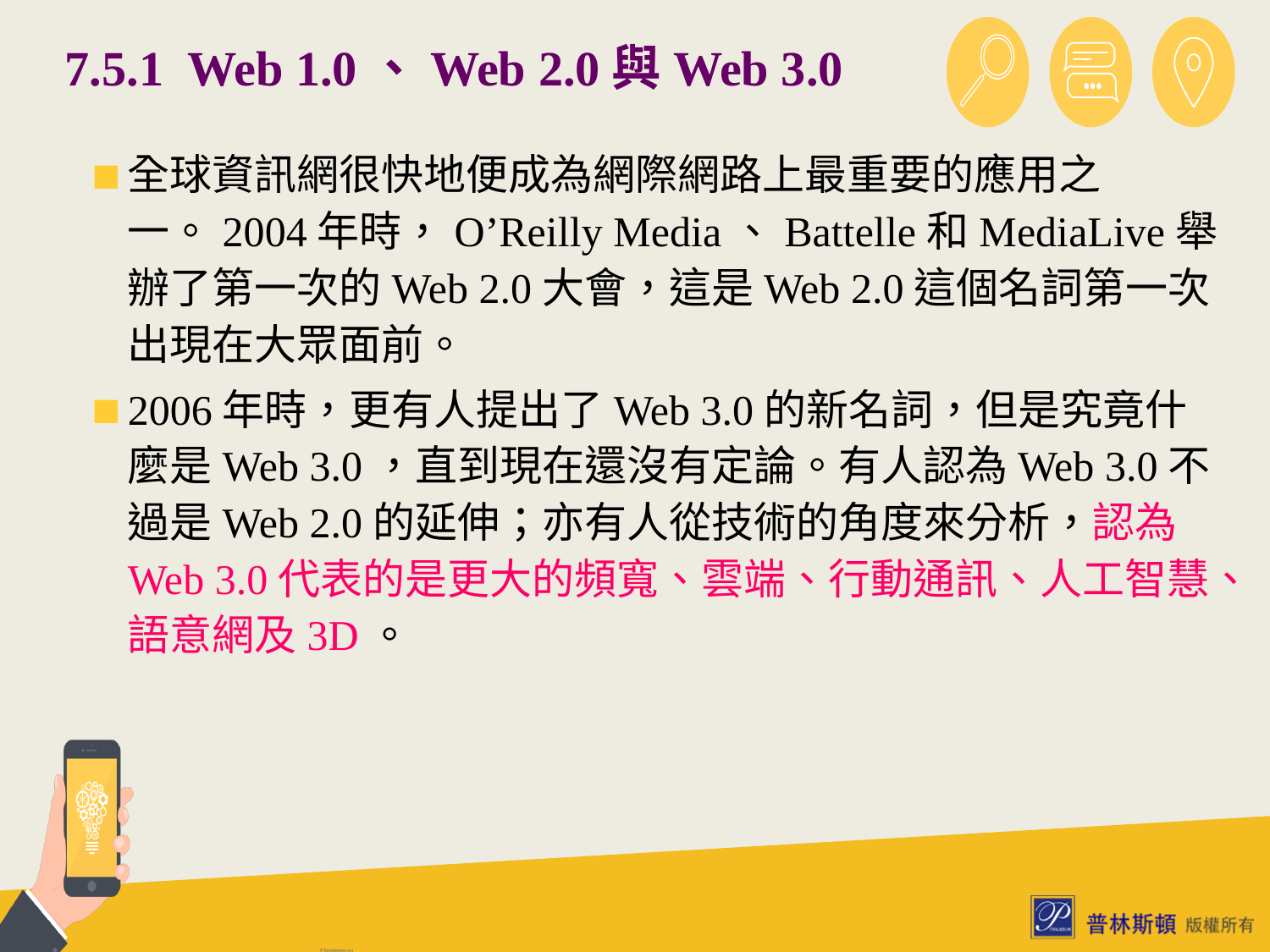

# 7.5.1  Web 1.0、Web 2.0與Web 3.0
全球資訊網很快地便成為網際網路上最重要的應用之一。2004年時，O’Reilly Media、Battelle和MediaLive舉辦了第一次的Web 2.0大會，這是Web 2.0這個名詞第一次出現在大眾面前。
2006年時，更有人提出了Web 3.0的新名詞，但是究竟什麼是Web 3.0，直到現在還沒有定論。有人認為Web 3.0不過是Web 2.0的延伸；亦有人從技術的角度來分析，認為Web 3.0代表的是更大的頻寬、雲端、行動通訊、人工智慧、語意網及3D。